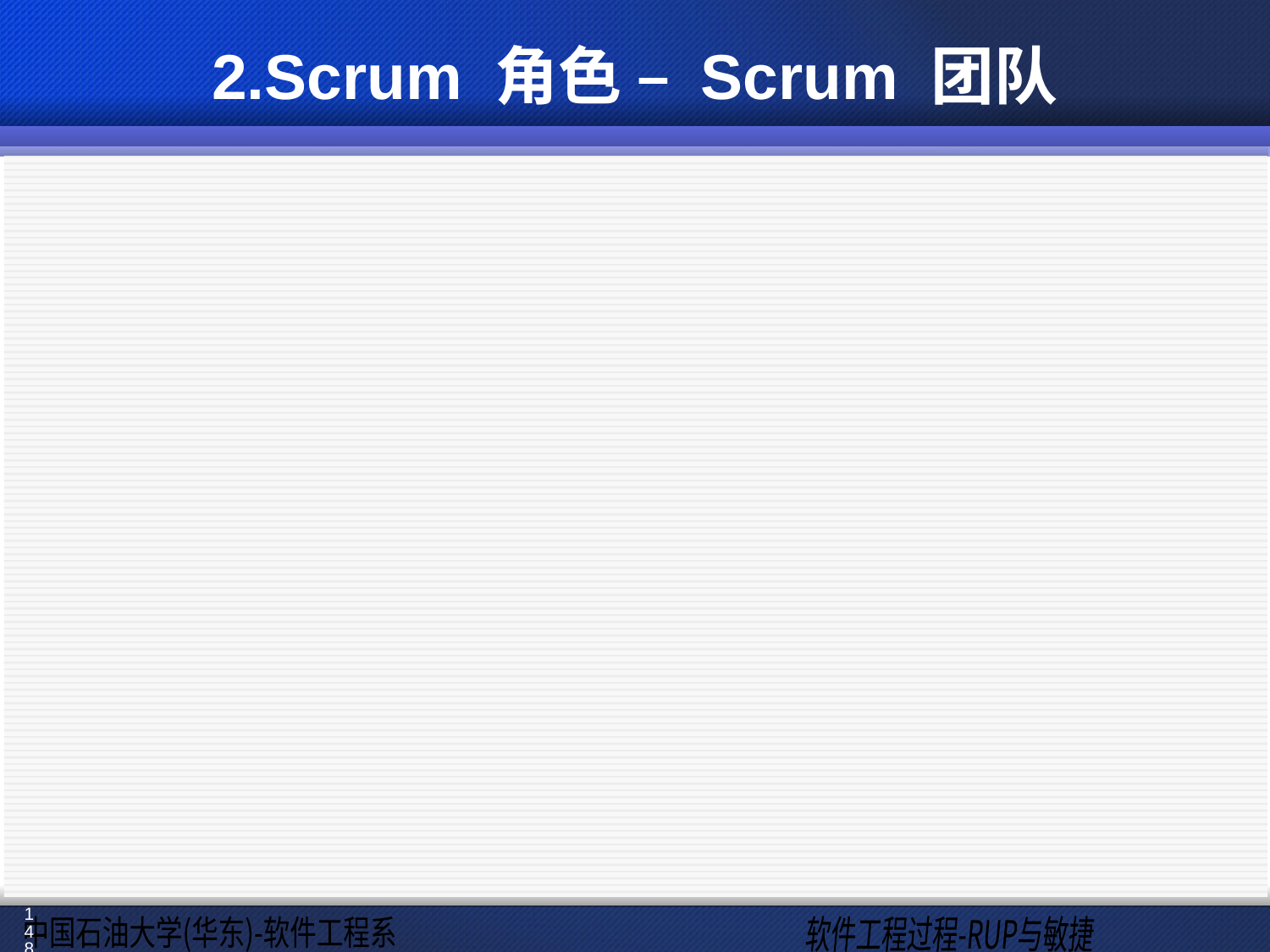

# 2.Scrum 角色 – Scrum 团队
主要职责：
参与迭代任务清单的创建
执行为干系人创造价值的工作
根据团队的承诺完成所需的各项任务
将工作中的各项障碍迅速与Scrum Master 进行沟通
全面参与所有的各项会议
更新任务状态
自发选择任务
标识任务的完成
标识发现的新的任务
与其它团队共同进行工作

148